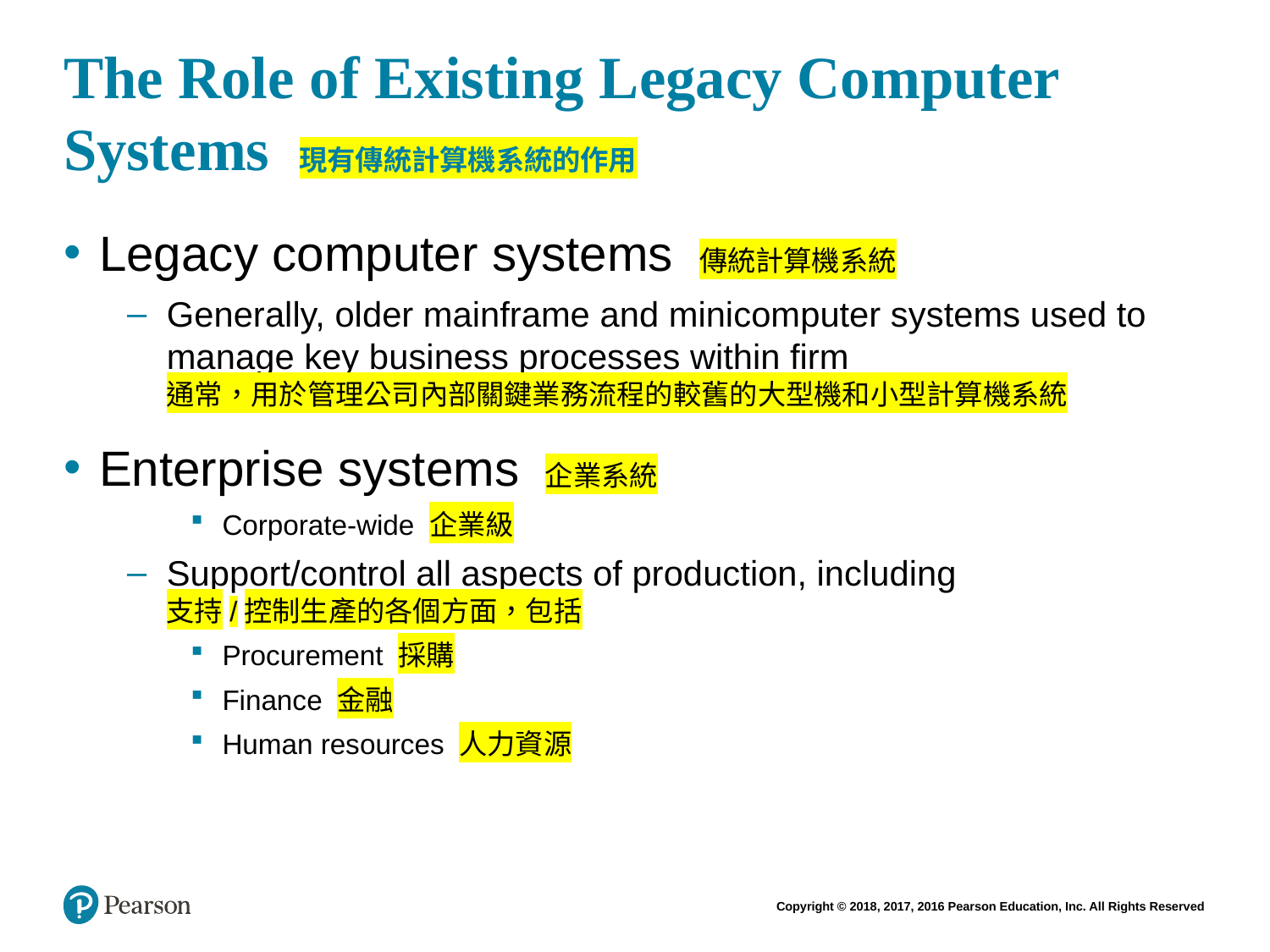

# The Role of Existing Legacy Computer Systems 現有傳統計算機系統的作用
Legacy computer systems 傳統計算機系統
Generally, older mainframe and minicomputer systems used to manage key business processes within firm
通常，用於管理公司內部關鍵業務流程的較舊的大型機和小型計算機系統
Enterprise systems 企業系統
Corporate-wide 企業級
Support/control all aspects of production, including
支持/控制生產的各個方面，包括
Procurement 採購
Finance 金融
Human resources 人力資源